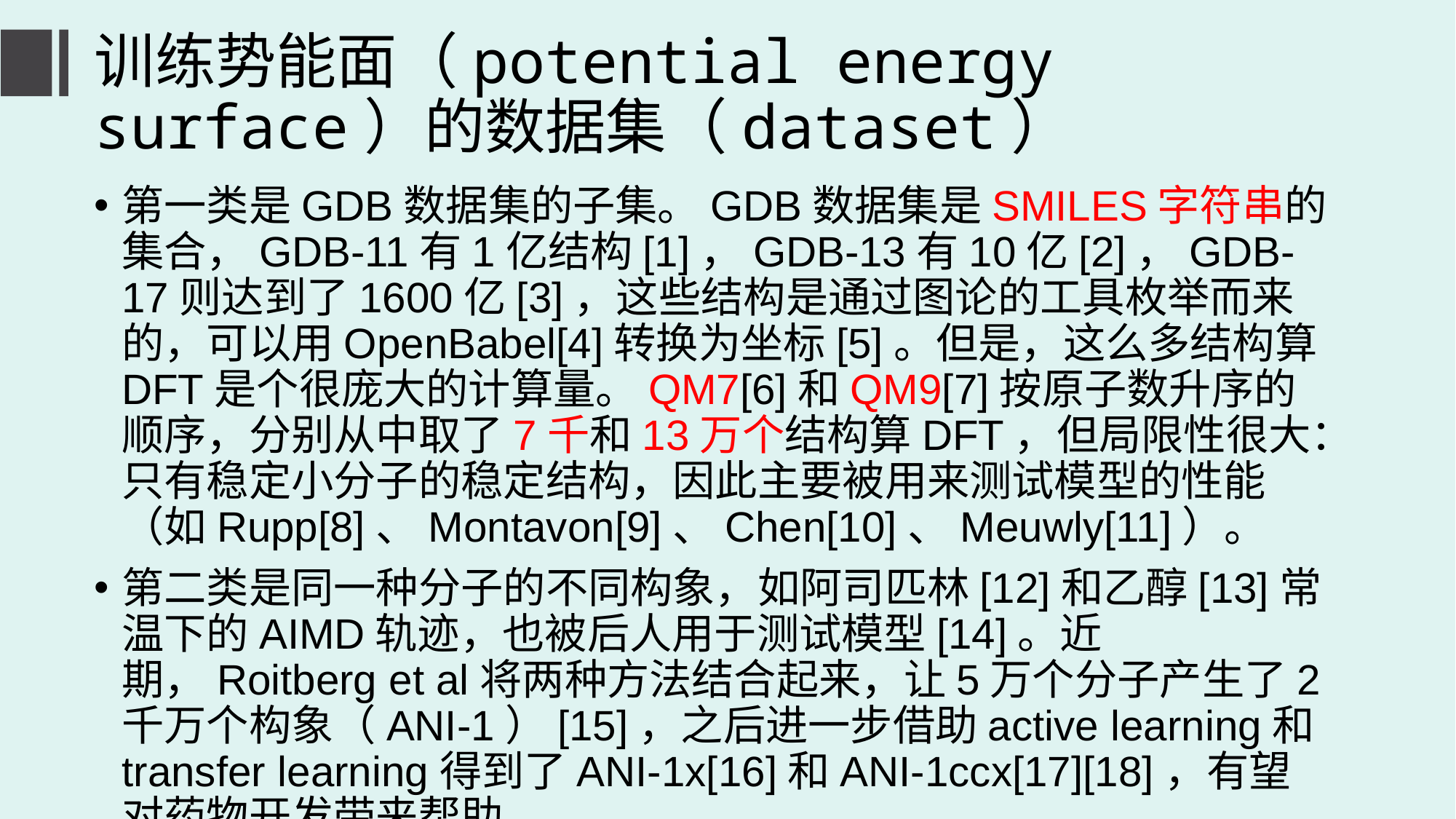

# 训练势能面（potential energy surface）的数据集（dataset）
第一类是GDB数据集的子集。GDB数据集是SMILES字符串的集合，GDB-11有1亿结构[1]，GDB-13有10亿[2]，GDB-17则达到了1600亿[3]，这些结构是通过图论的工具枚举而来的，可以用OpenBabel[4]转换为坐标[5]。但是，这么多结构算DFT是个很庞大的计算量。QM7[6]和QM9[7]按原子数升序的顺序，分别从中取了7千和13万个结构算DFT，但局限性很大：只有稳定小分子的稳定结构，因此主要被用来测试模型的性能（如Rupp[8]、Montavon[9]、Chen[10]、Meuwly[11]）。
第二类是同一种分子的不同构象，如阿司匹林[12]和乙醇[13]常温下的AIMD轨迹，也被后人用于测试模型[14]。近期，Roitberg et al将两种方法结合起来，让5万个分子产生了2千万个构象（ANI-1）[15]，之后进一步借助active learning和transfer learning得到了ANI-1x[16]和ANI-1ccx[17][18]，有望对药物开发带来帮助。